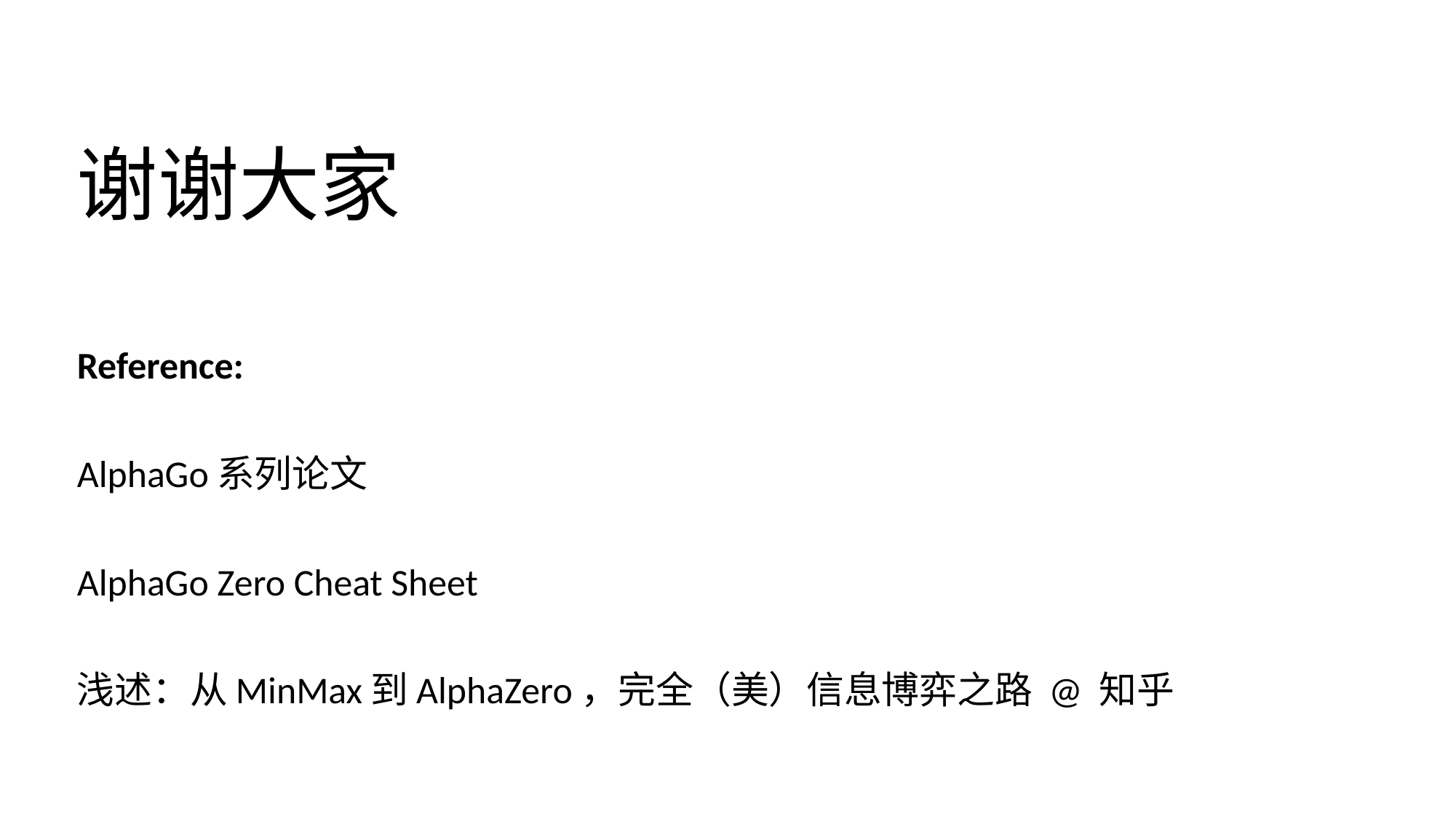

谢谢大家

Reference:

AlphaGo系列论文

AlphaGo Zero Cheat Sheet

浅述：从MinMax到AlphaZero，完全（美）信息博弈之路 @ 知乎